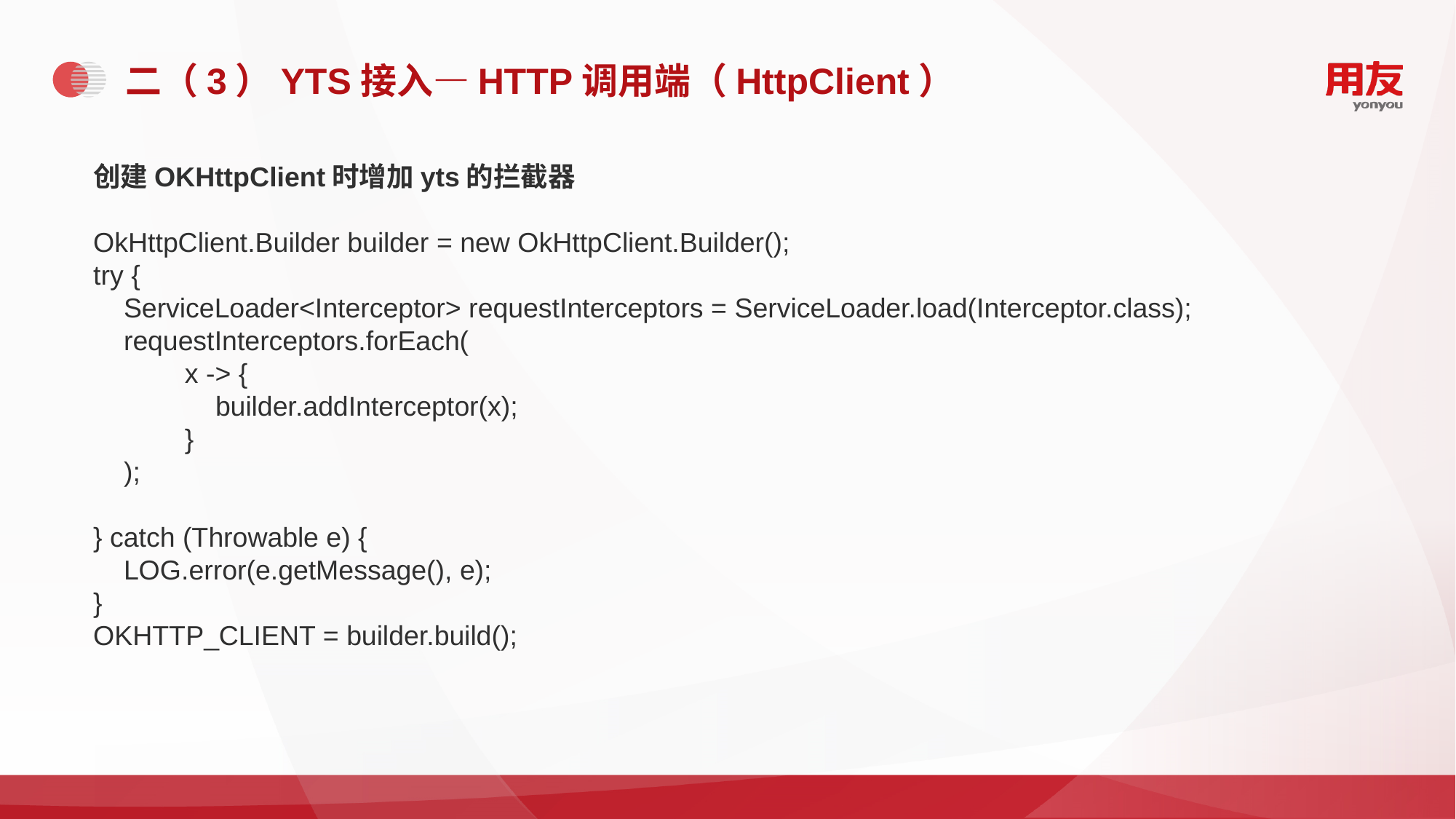

# 二（3）YTS接入—HTTP调用端（HttpClient）
创建OKHttpClient时增加yts的拦截器

OkHttpClient.Builder builder = new OkHttpClient.Builder();
try {
    ServiceLoader<Interceptor> requestInterceptors = ServiceLoader.load(Interceptor.class);
    requestInterceptors.forEach(
            x -> {
                builder.addInterceptor(x);
            }
    );

} catch (Throwable e) {
    LOG.error(e.getMessage(), e);
}
OKHTTP_CLIENT = builder.build();